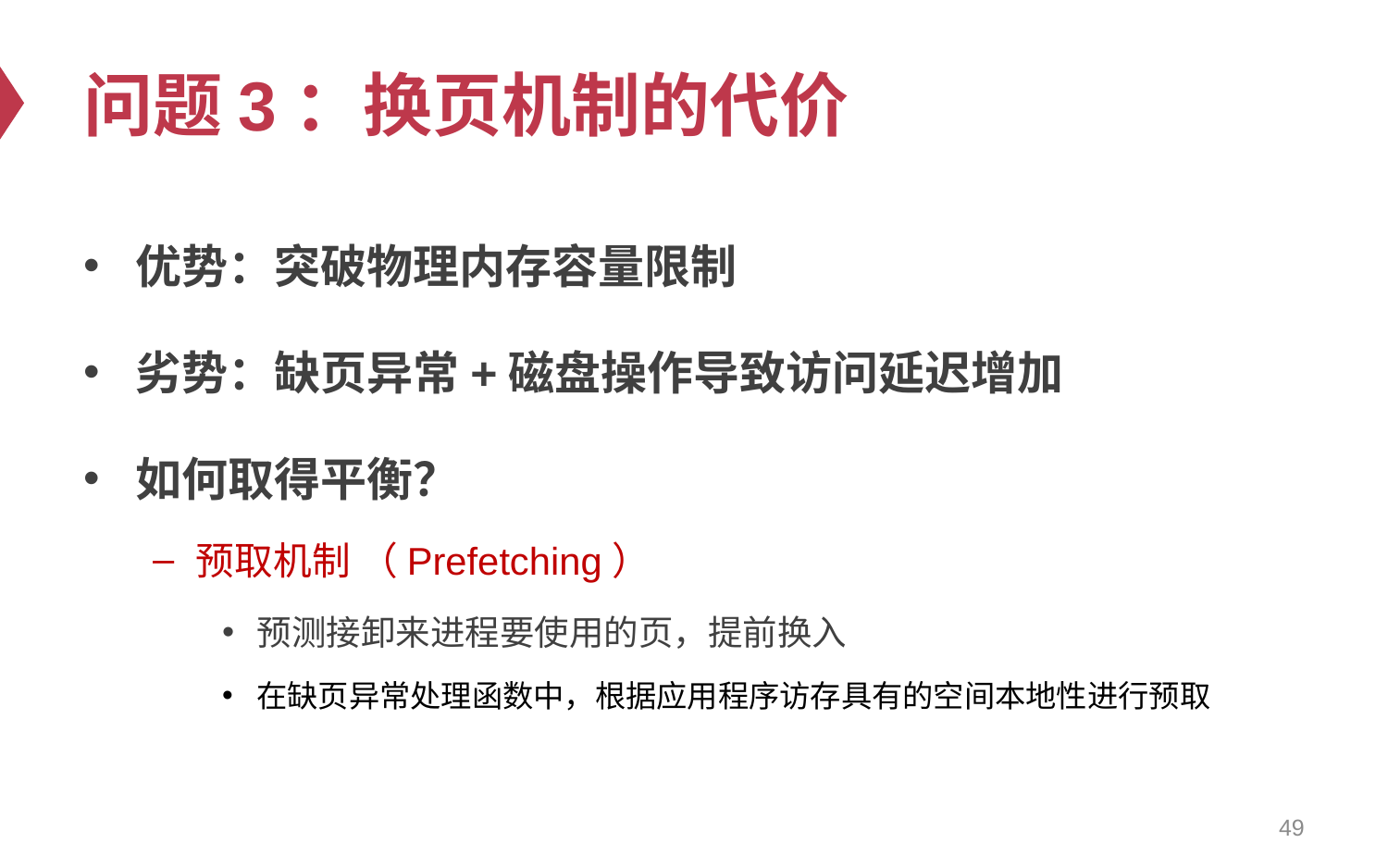

# 问题3：换页机制的代价
优势：突破物理内存容量限制
劣势：缺页异常+磁盘操作导致访问延迟增加
如何取得平衡？
预取机制 （Prefetching）
预测接卸来进程要使用的页，提前换入
在缺页异常处理函数中，根据应用程序访存具有的空间本地性进行预取

49